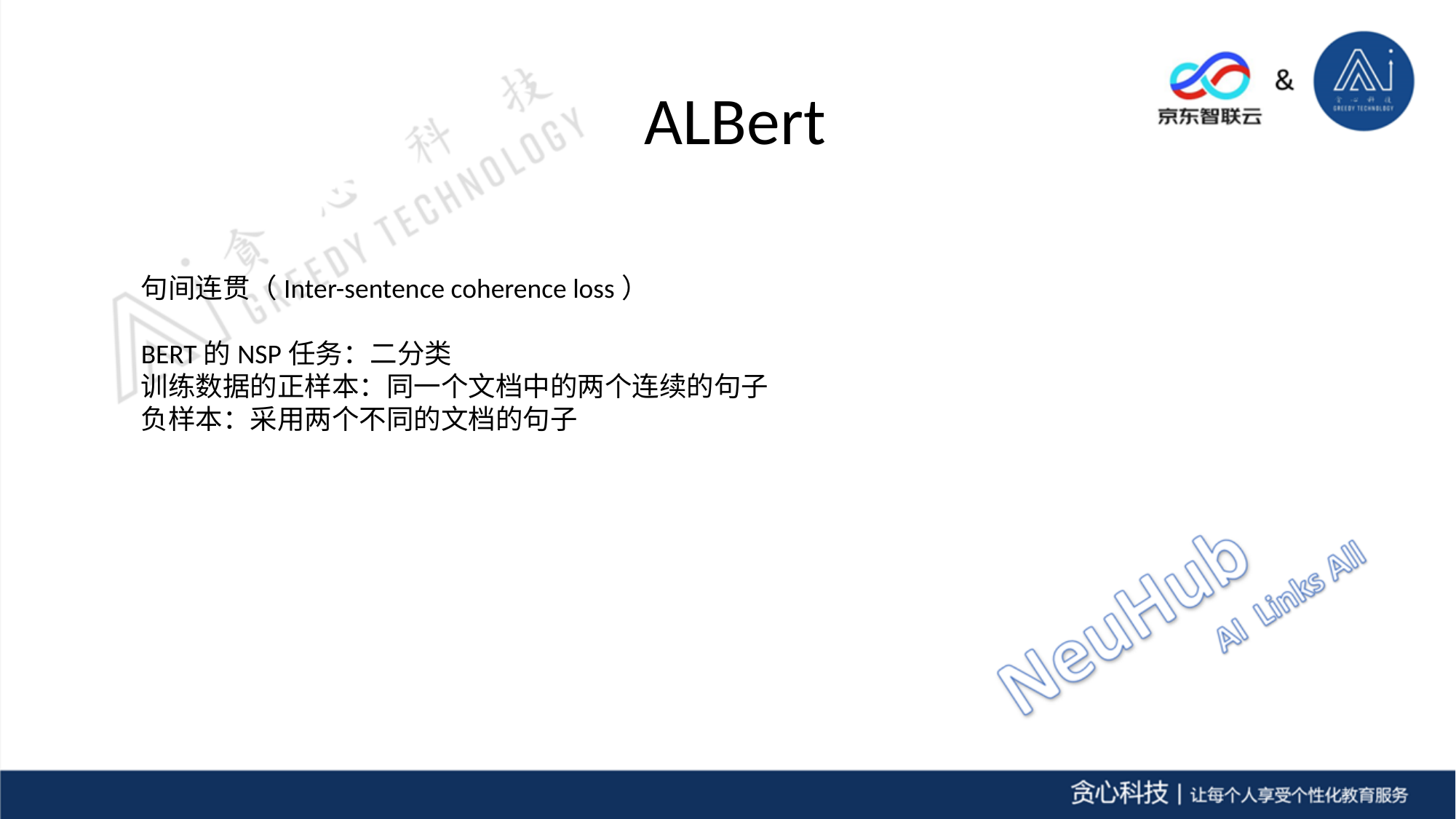

# ALBert
句间连贯（Inter-sentence coherence loss）

BERT的NSP任务：二分类
训练数据的正样本：同一个文档中的两个连续的句子
负样本：采用两个不同的文档的句子
40